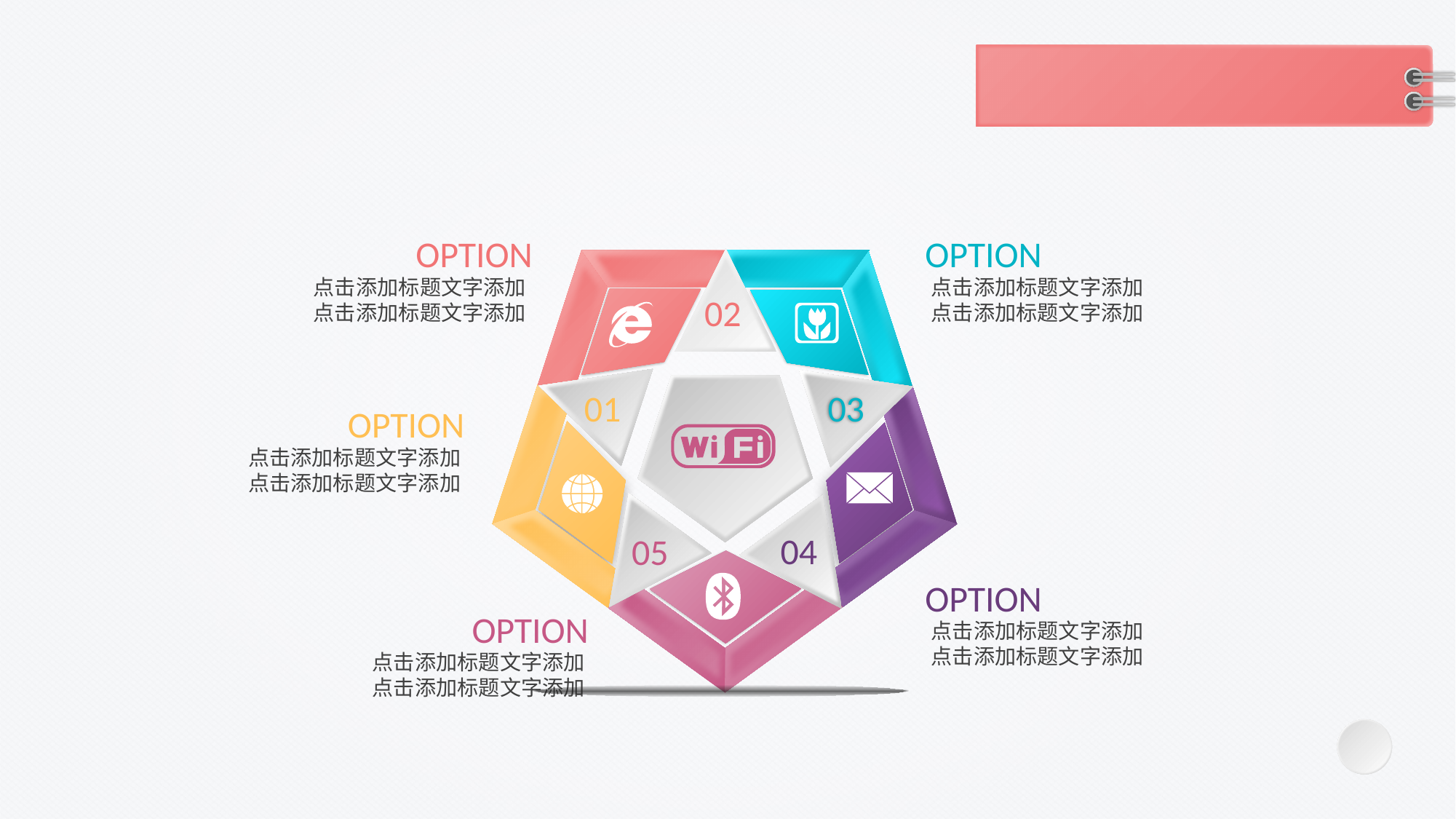

OPTION
OPTION

点击添加标题文字添加
点击添加标题文字添加
点击添加标题文字添加
点击添加标题文字添加
02

01
03

OPTION

点击添加标题文字添加
点击添加标题文字添加

04
05

OPTION

OPTION
点击添加标题文字添加
点击添加标题文字添加
点击添加标题文字添加
点击添加标题文字添加